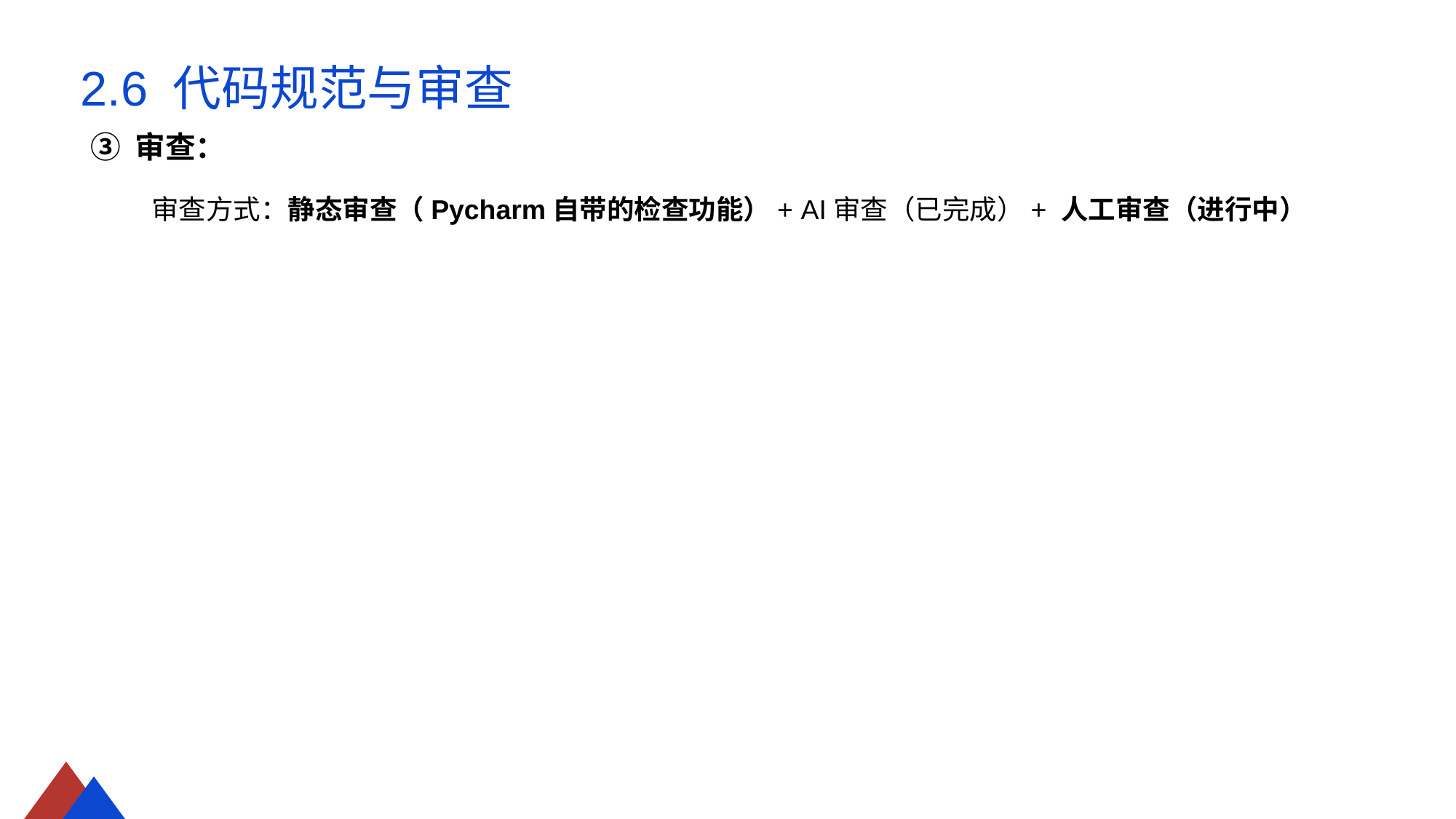

2.6 代码规范与审查
③ 审查：
审查方式：静态审查（Pycharm自带的检查功能）+ AI审查（已完成）+ 人工审查（进行中）